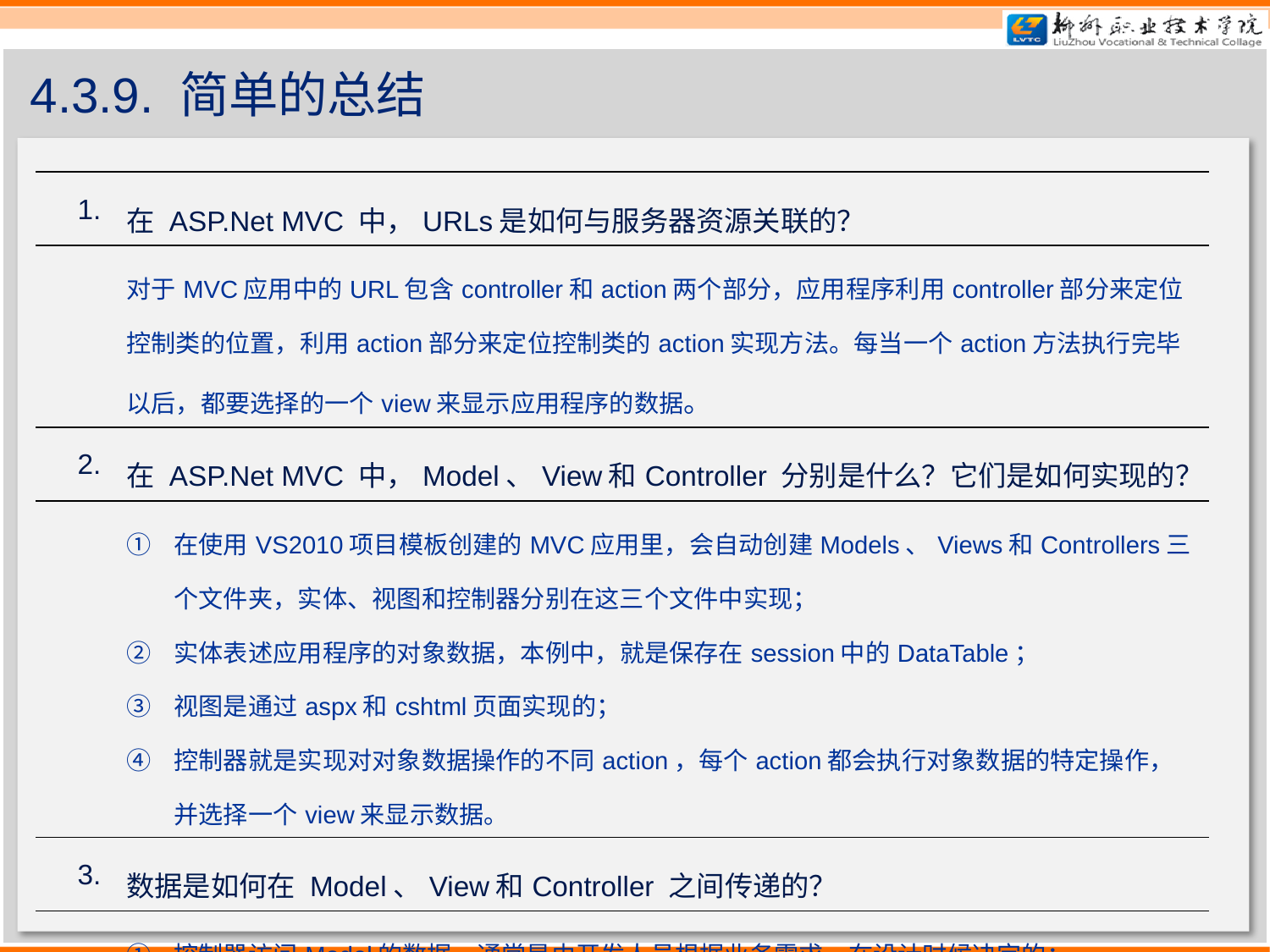

# 4.3.9. 简单的总结
| 1. | 在 ASP.Net MVC 中，URLs是如何与服务器资源关联的？ |
| --- | --- |
|  | 对于MVC应用中的URL包含controller和action两个部分，应用程序利用controller部分来定位控制类的位置，利用action部分来定位控制类的action实现方法。每当一个action方法执行完毕以后，都要选择的一个view来显示应用程序的数据。 |
| 2. | 在 ASP.Net MVC 中，Model、View和Controller 分别是什么？它们是如何实现的？ |
|  | 在使用VS2010项目模板创建的MVC应用里，会自动创建Models、Views和Controllers三个文件夹，实体、视图和控制器分别在这三个文件中实现； 实体表述应用程序的对象数据，本例中，就是保存在session中的DataTable； 视图是通过aspx和cshtml页面实现的； 控制器就是实现对对象数据操作的不同action，每个action都会执行对象数据的特定操作，并选择一个view来显示数据。 |
| 3. | 数据是如何在 Model、View和Controller 之间传递的？ |
|  | 控制器访问Model的数据，通常是由开发人员根据业务需求，在设计时候决定的； 控制器主要通过 ViewData、ViewBag字典和将对象数据传送到View进行显示，也可以通过在View中指定对应的Model类进行传递处理（强类型View）。 |